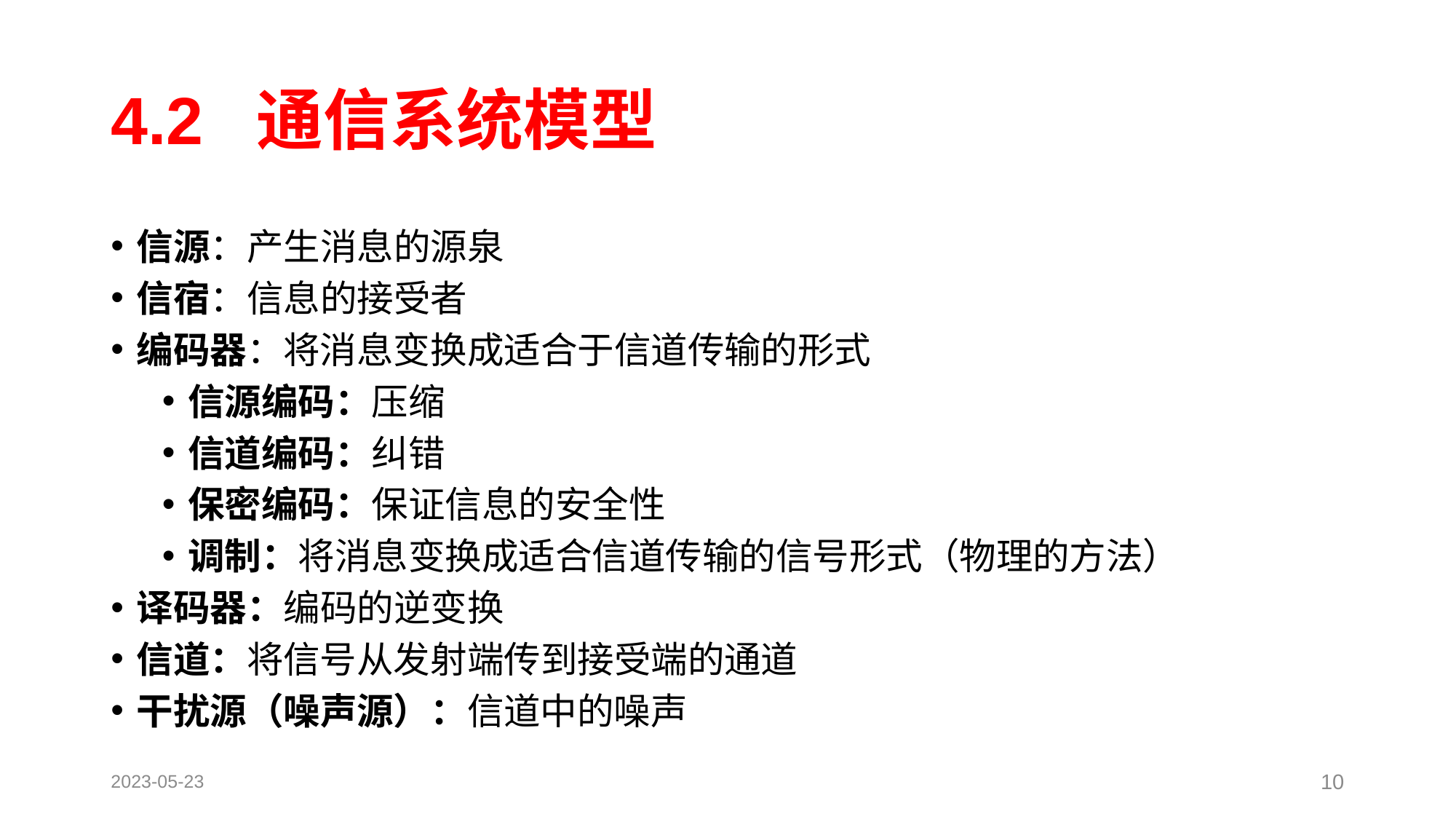

# 4.2  通信系统模型
信源：产生消息的源泉
信宿：信息的接受者
编码器：将消息变换成适合于信道传输的形式
信源编码：压缩
信道编码：纠错
保密编码：保证信息的安全性
调制：将消息变换成适合信道传输的信号形式（物理的方法）
译码器：编码的逆变换
信道：将信号从发射端传到接受端的通道
干扰源（噪声源）：信道中的噪声

2023-05-23
10